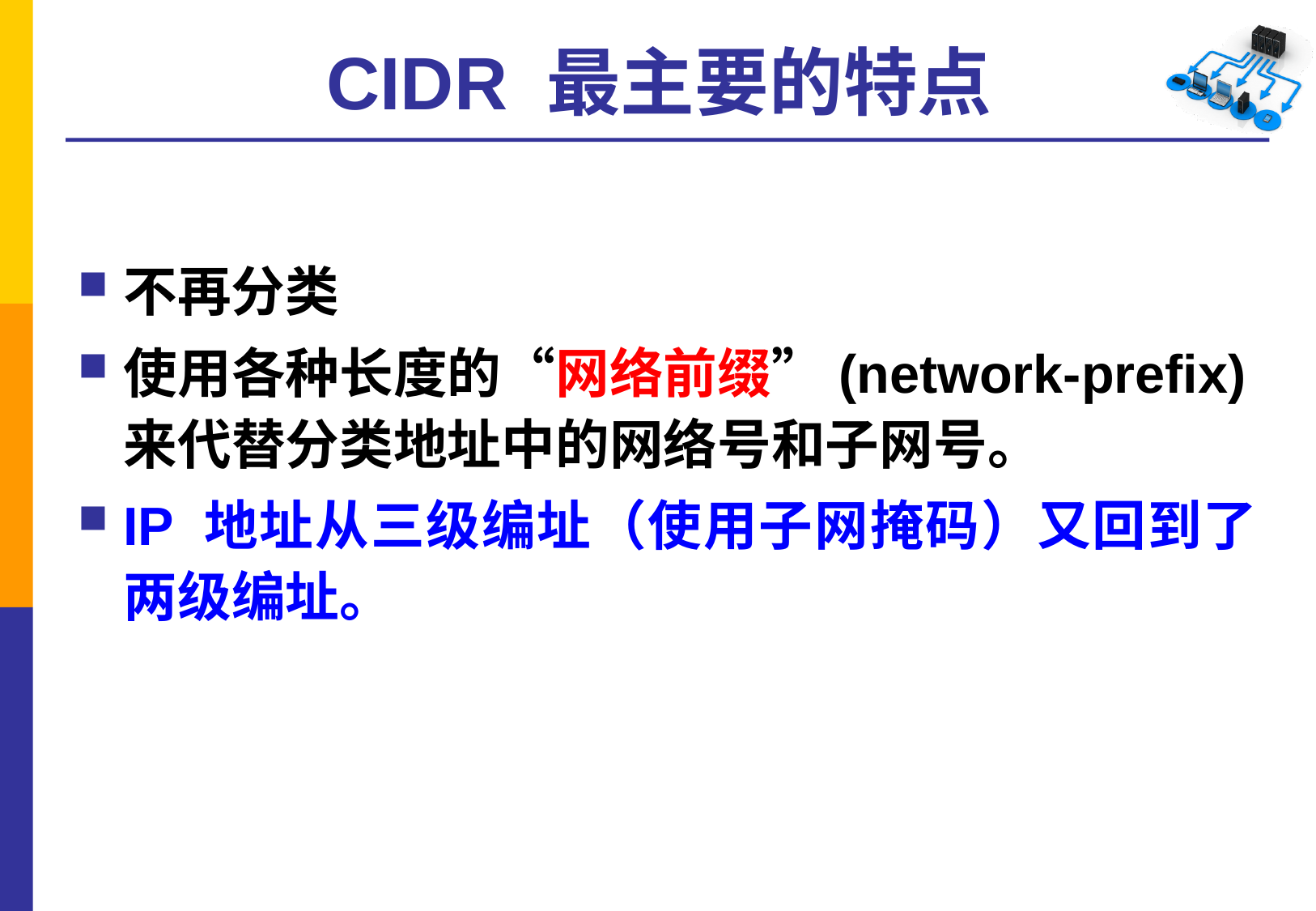

# CIDR 最主要的特点
不再分类
使用各种长度的“网络前缀”(network-prefix)来代替分类地址中的网络号和子网号。
IP 地址从三级编址（使用子网掩码）又回到了两级编址。